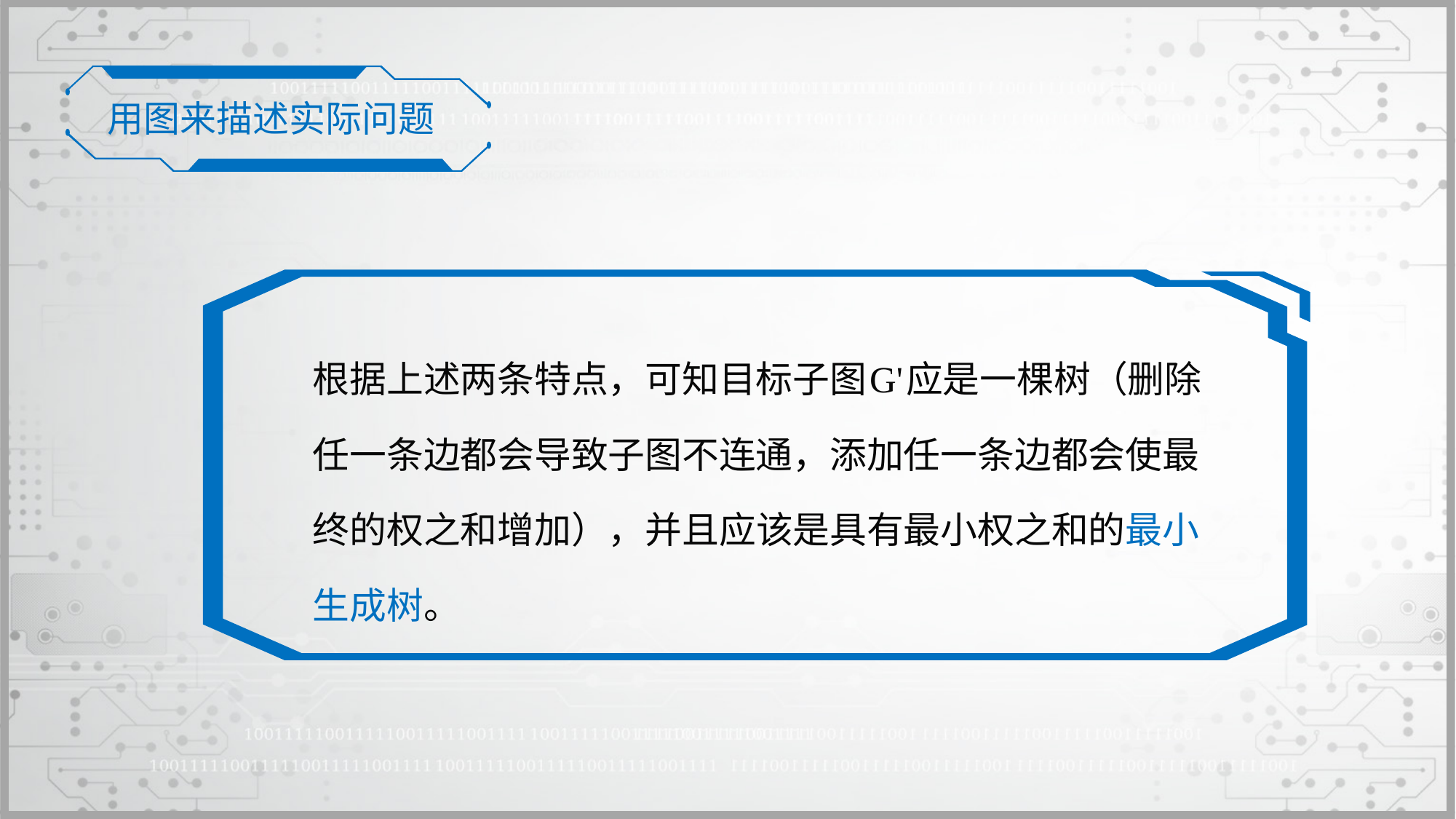

用图来描述实际问题

根据上述两条特点，可知目标子图G'应是一棵树（删除任一条边都会导致子图不连通，添加任一条边都会使最终的权之和增加），并且应该是具有最小权之和的最小生成树。